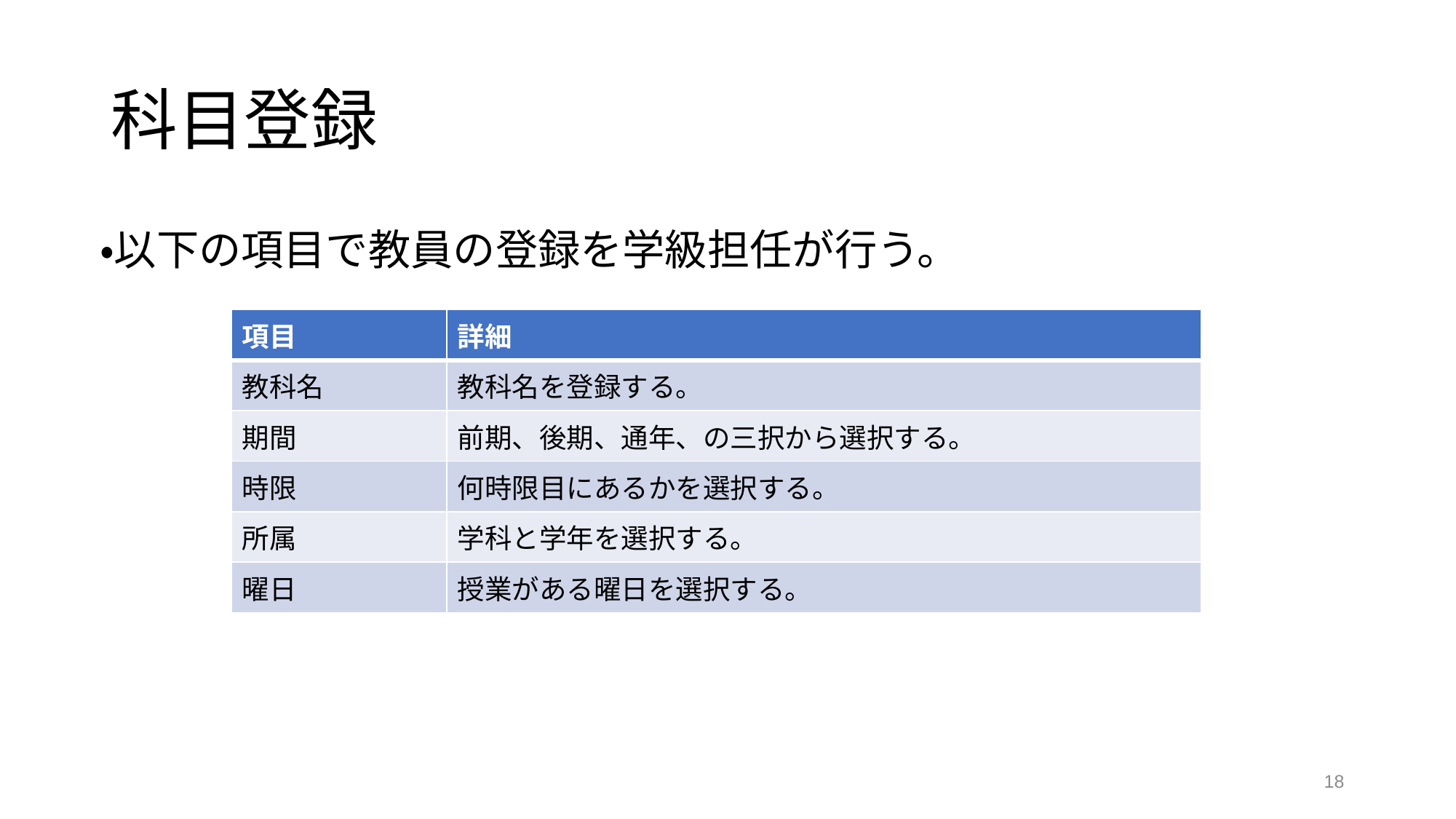

# 科目登録
・以下の項目で教員の登録を学級担任が行う。

| 項目 | 詳細 |
| --- | --- |
| 教科名 | 教科名を登録する。 |
| 期間 | 前期、後期、通年、の三択から選択する。 |
| 時限 | 何時限目にあるかを選択する。 |
| 所属 | 学科と学年を選択する。 |
| 曜日 | 授業がある曜日を選択する。 |
18